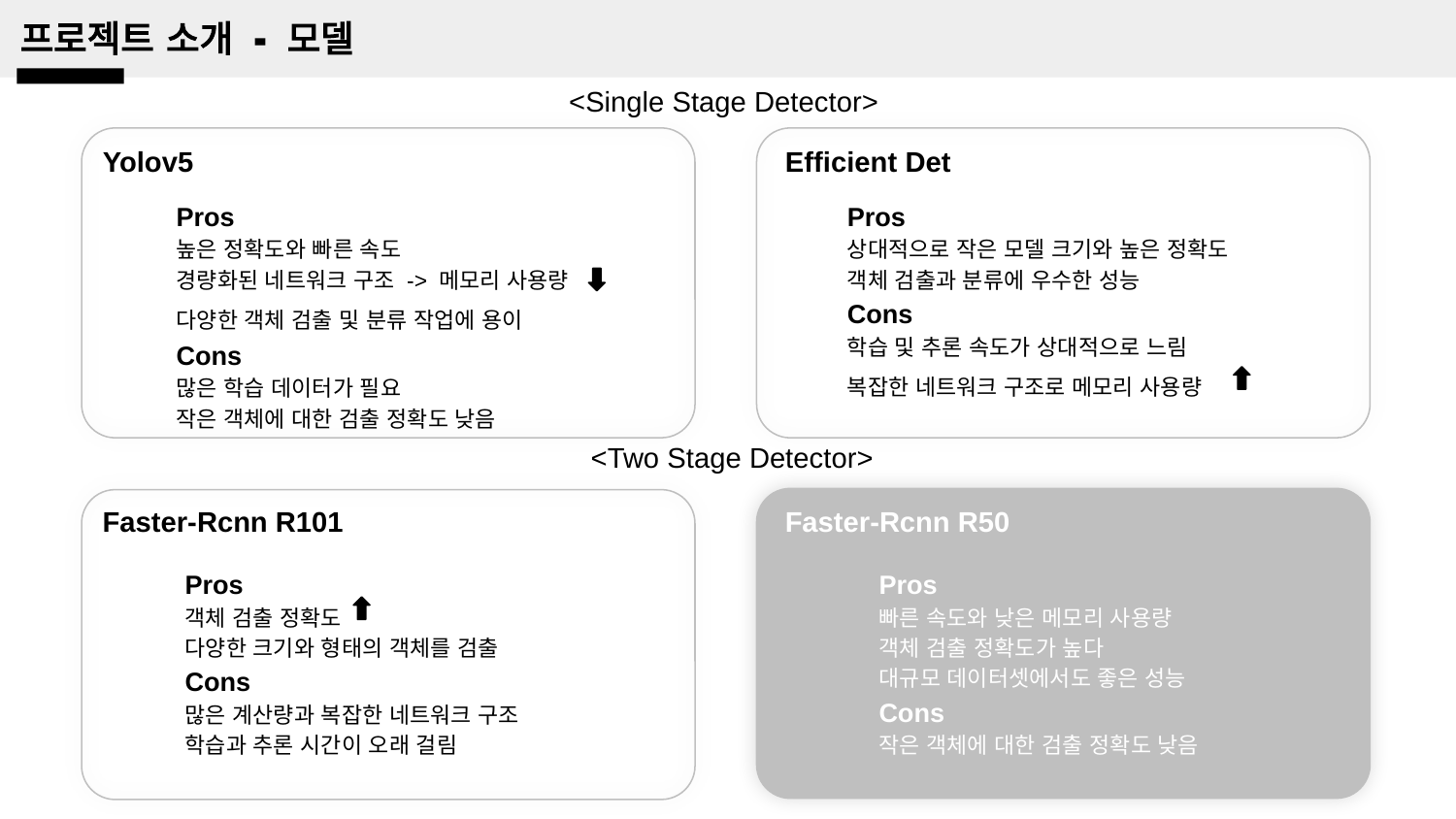

프로젝트 소개 - 모델

<Single Stage Detector>

Yolov5
Efficient Det
Pros
높은 정확도와 빠른 속도
경량화된 네트워크 구조 -> 메모리 사용량
다양한 객체 검출 및 분류 작업에 용이
Cons
많은 학습 데이터가 필요
작은 객체에 대한 검출 정확도 낮음
Pros
상대적으로 작은 모델 크기와 높은 정확도
객체 검출과 분류에 우수한 성능
Cons
학습 및 추론 속도가 상대적으로 느림
복잡한 네트워크 구조로 메모리 사용량

<Two Stage Detector>

Faster-Rcnn R101
Faster-Rcnn R50

Pros
객체 검출 정확도
다양한 크기와 형태의 객체를 검출
Cons
많은 계산량과 복잡한 네트워크 구조
학습과 추론 시간이 오래 걸림
Pros
빠른 속도와 낮은 메모리 사용량
객체 검출 정확도가 높다
대규모 데이터셋에서도 좋은 성능
Cons
작은 객체에 대한 검출 정확도 낮음